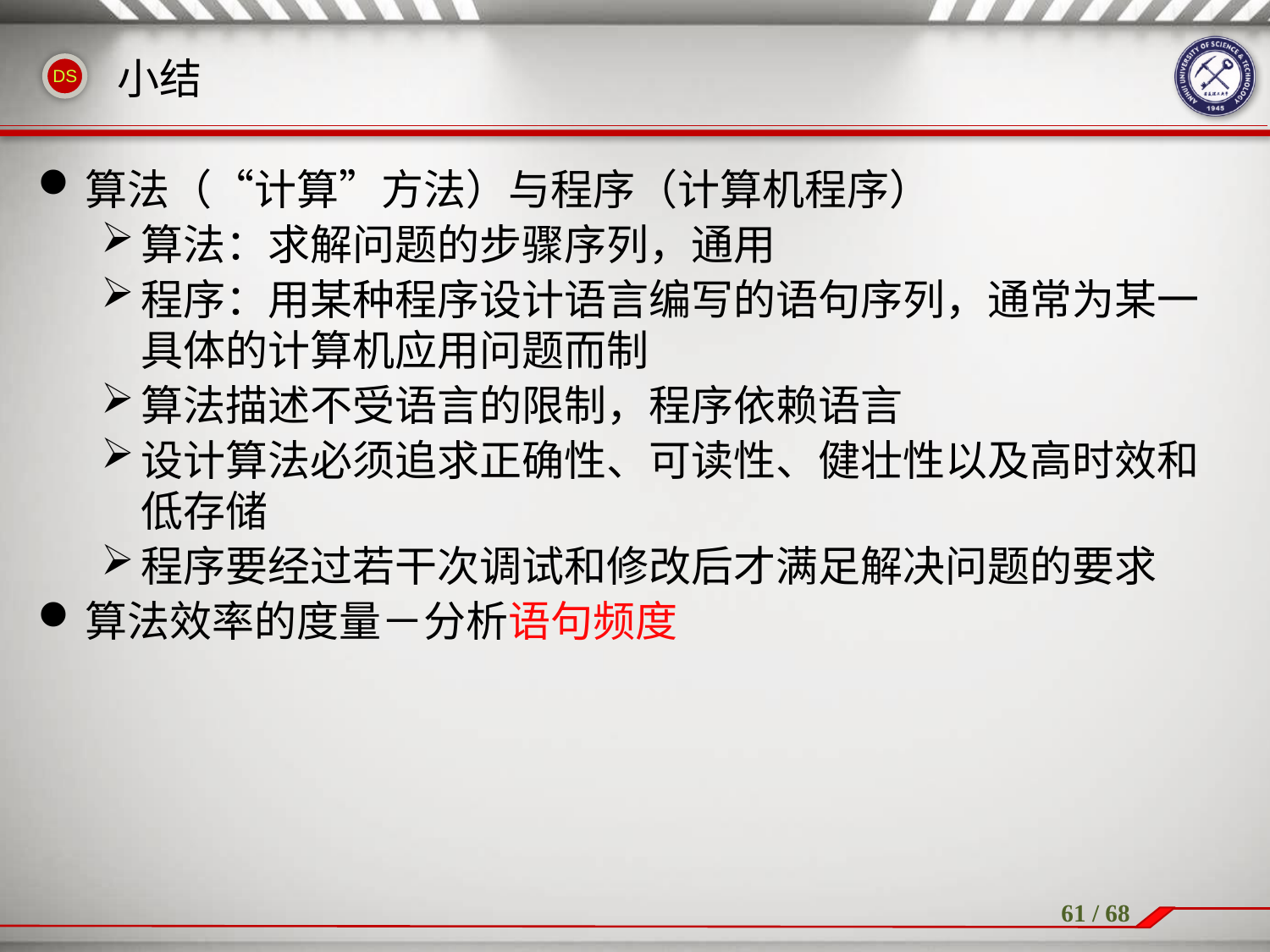

小结
算法（“计算”方法）与程序（计算机程序）
算法：求解问题的步骤序列，通用
程序：用某种程序设计语言编写的语句序列，通常为某一具体的计算机应用问题而制
算法描述不受语言的限制，程序依赖语言
设计算法必须追求正确性、可读性、健壮性以及高时效和低存储
程序要经过若干次调试和修改后才满足解决问题的要求
算法效率的度量－分析语句频度